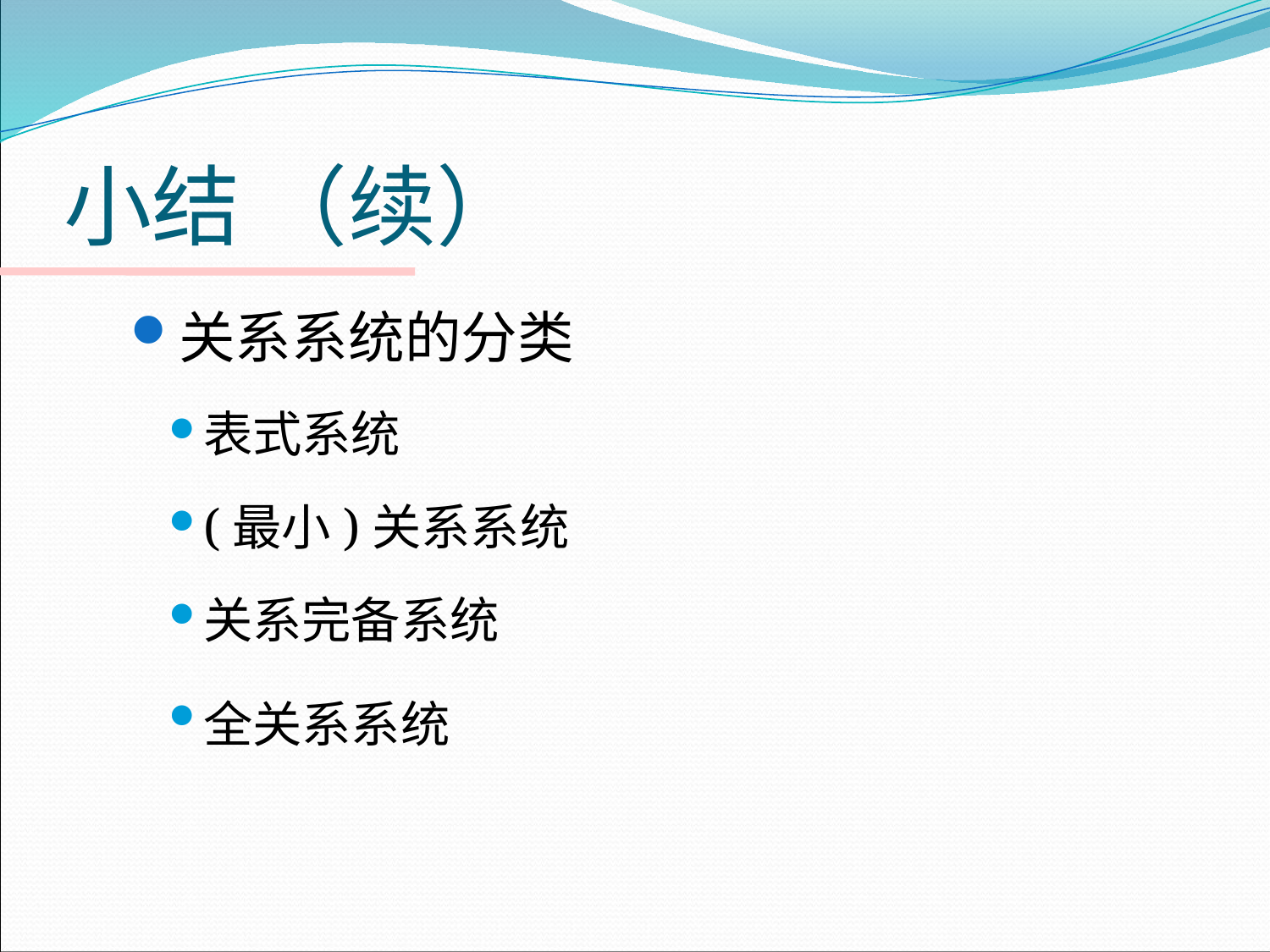

# 小结 （续）
关系系统的分类
表式系统
(最小)关系系统
关系完备系统
全关系系统

886